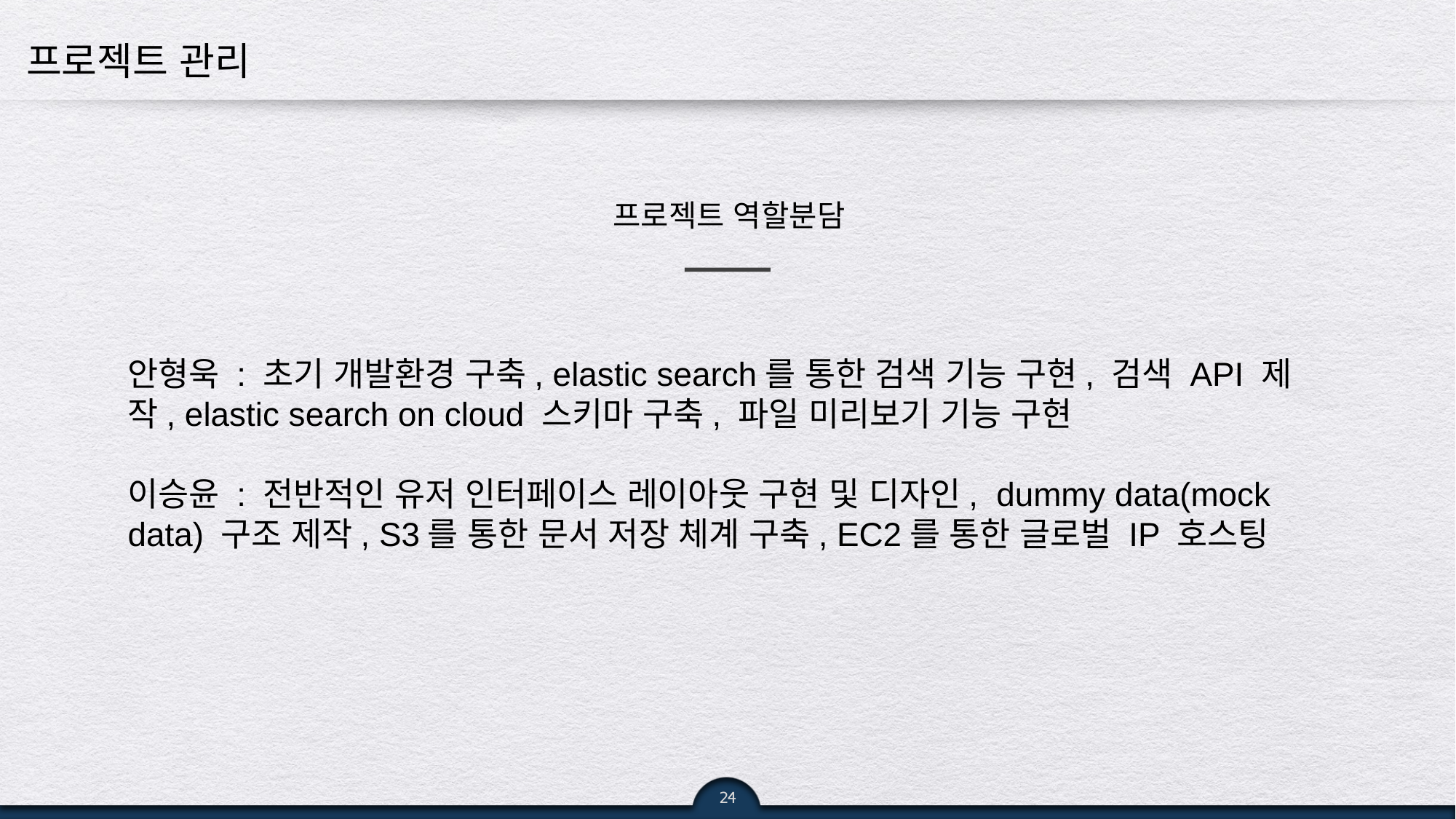

# 프로젝트 관리

프로젝트 역할분담
안형욱 : 초기 개발환경 구축, elastic search를 통한 검색 기능 구현, 검색 API 제작, elastic search on cloud 스키마 구축, 파일 미리보기 기능 구현

이승윤 : 전반적인 유저 인터페이스 레이아웃 구현 및 디자인,  dummy data(mock data) 구조 제작, S3를 통한 문서 저장 체계 구축, EC2를 통한 글로벌 IP 호스팅